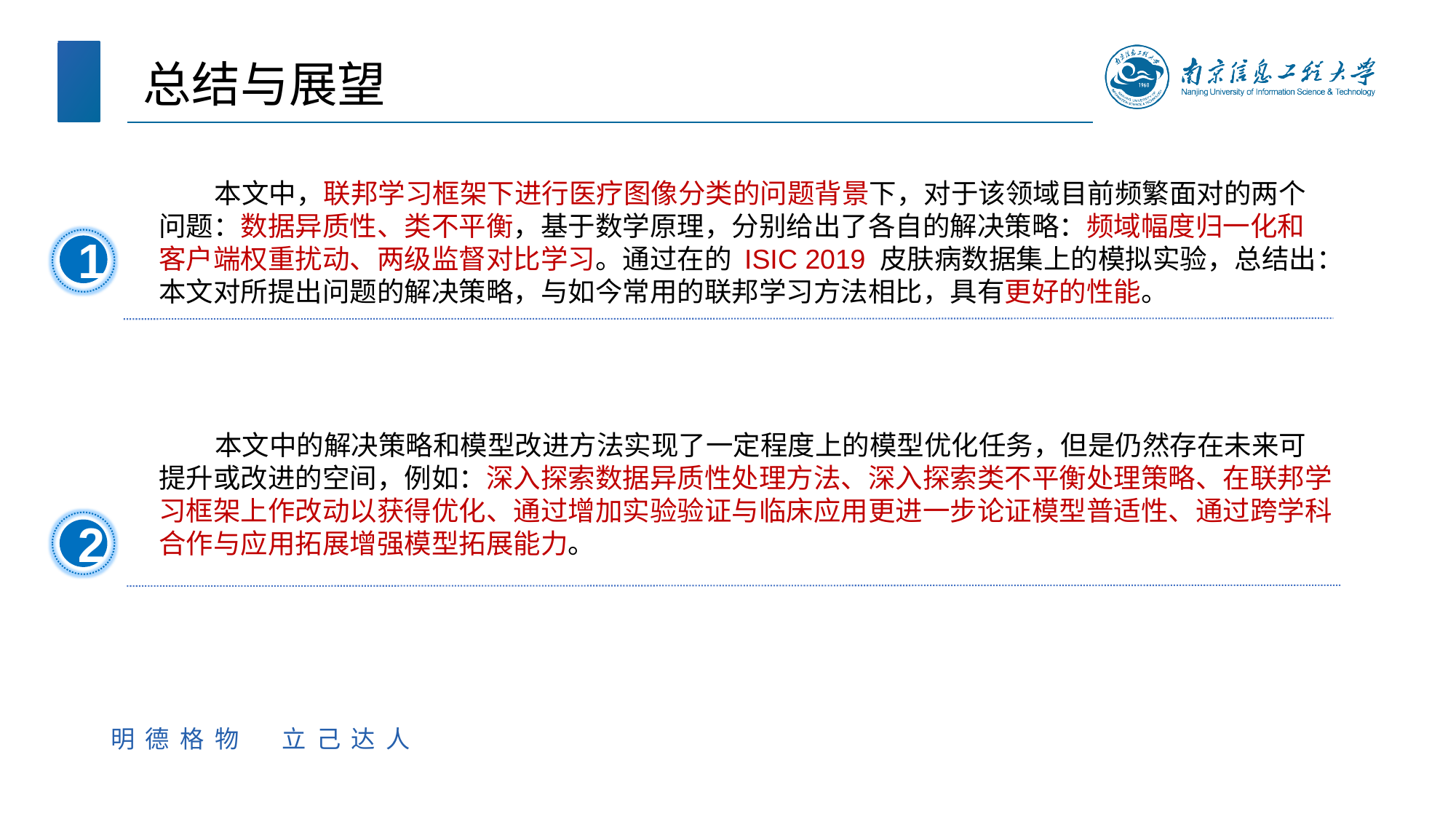

总结与展望
        本文中，联邦学习框架下进行医疗图像分类的问题背景下，对于该领域目前频繁面对的两个问题：数据异质性、类不平衡，基于数学原理，分别给出了各自的解决策略：频域幅度归一化和客户端权重扰动、两级监督对比学习。通过在的 ISIC 2019 皮肤病数据集上的模拟实验，总结出：本文对所提出问题的解决策略，与如今常用的联邦学习方法相比，具有更好的性能。

1
        本文中的解决策略和模型改进方法实现了一定程度上的模型优化任务，但是仍然存在未来可提升或改进的空间，例如：深入探索数据异质性处理方法、深入探索类不平衡处理策略、在联邦学习框架上作改动以获得优化、通过增加实验验证与临床应用更进一步论证模型普适性、通过跨学科合作与应用拓展增强模型拓展能力。

2